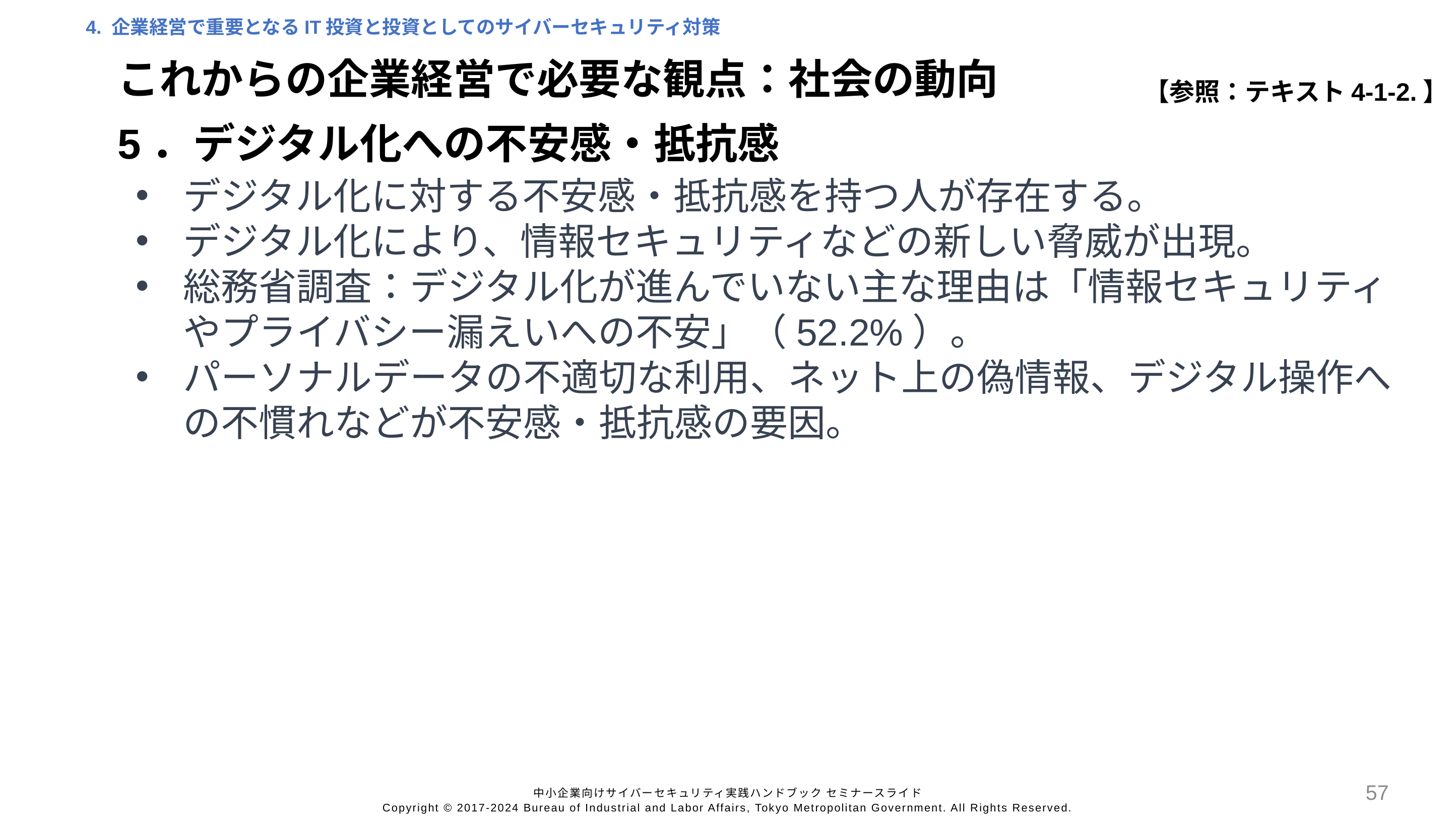

4. 企業経営で重要となるIT投資と投資としてのサイバーセキュリティ対策
これからの企業経営で必要な観点：社会の動向
【参照：テキスト4-1-2.】
5．デジタル化への不安感・抵抗感
デジタル化に対する不安感・抵抗感を持つ人が存在する。
デジタル化により、情報セキュリティなどの新しい脅威が出現。
総務省調査：デジタル化が進んでいない主な理由は「情報セキュリティやプライバシー漏えいへの不安」（52.2%）。
パーソナルデータの不適切な利用、ネット上の偽情報、デジタル操作への不慣れなどが不安感・抵抗感の要因。
57